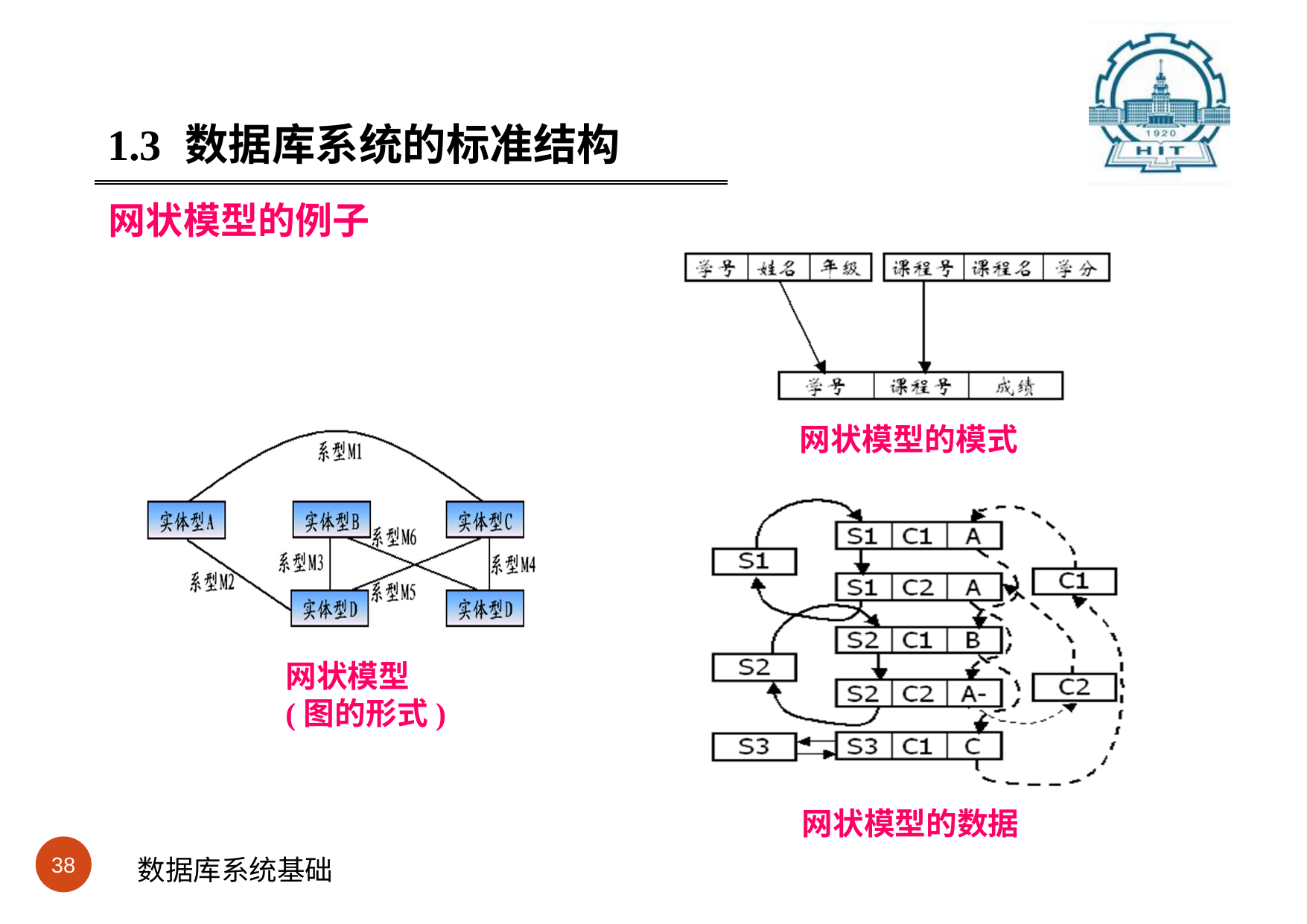

#
1.3	数据库系统的标准结构
网状模型的例子

网状模型的模式

网状模型
(图的形式)

网状模型的数据